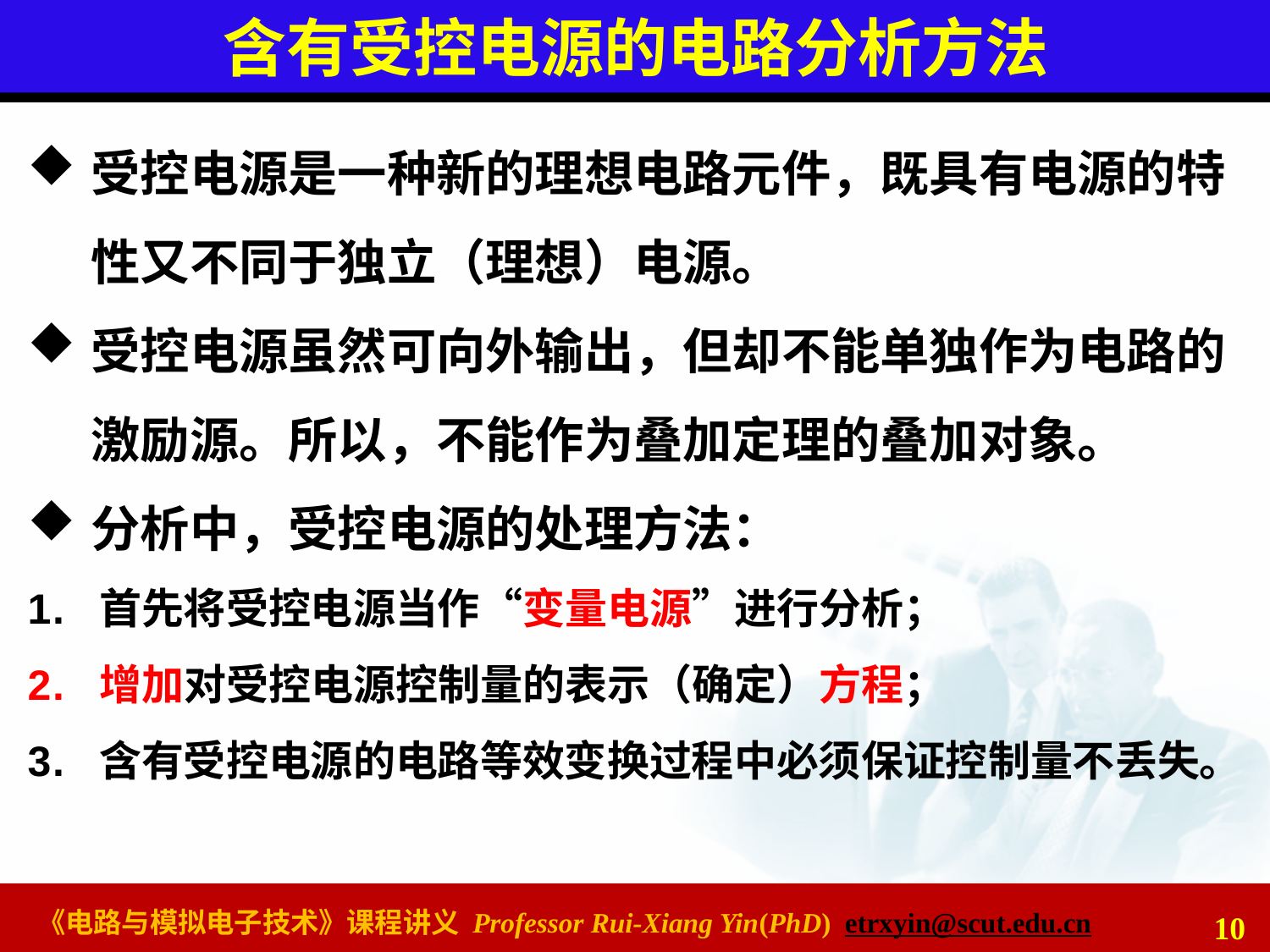

# 含有受控电源的电路分析方法
受控电源是一种新的理想电路元件，既具有电源的特性又不同于独立（理想）电源。
受控电源虽然可向外输出，但却不能单独作为电路的激励源。所以，不能作为叠加定理的叠加对象。
分析中，受控电源的处理方法：
首先将受控电源当作“变量电源”进行分析；
增加对受控电源控制量的表示（确定）方程；
含有受控电源的电路等效变换过程中必须保证控制量不丢失。
10